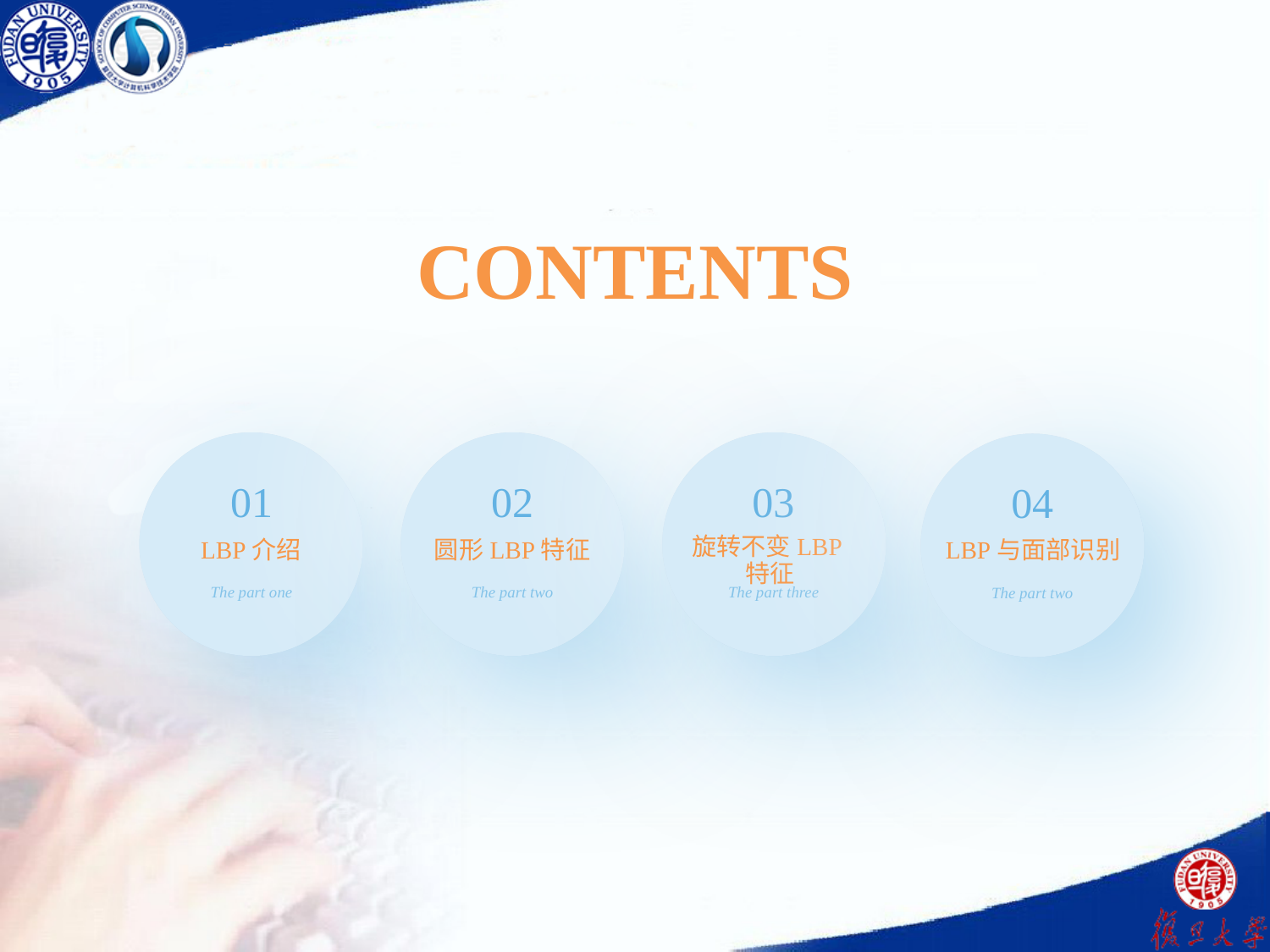

CONTENTS

01
02
03
04
LBP介绍
圆形LBP特征
LBP与面部识别
旋转不变LBP特征
The part one
The part two
The part three
The part two